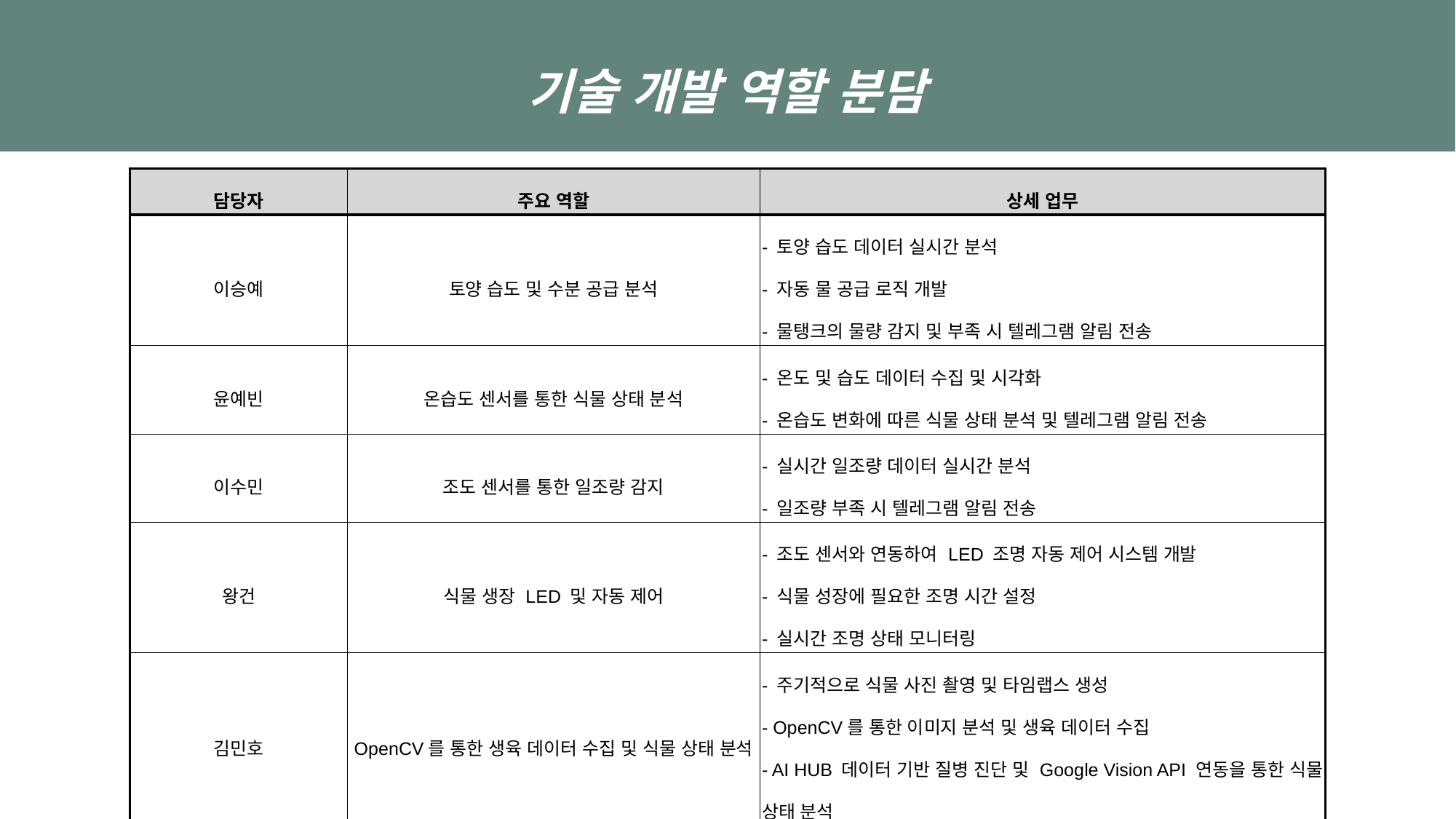

기술 개발 역할 분담
| 담당자 | 주요 역할 | 상세 업무 |
| --- | --- | --- |
| 이승예 | 토양 습도 및 수분 공급 분석 | - 토양 습도 데이터 실시간 분석 - 자동 물 공급 로직 개발 - 물탱크의 물량 감지 및 부족 시 텔레그램 알림 전송 |
| 윤예빈 | 온습도 센서를 통한 식물 상태 분석 | - 온도 및 습도 데이터 수집 및 시각화 - 온습도 변화에 따른 식물 상태 분석 및 텔레그램 알림 전송 |
| 이수민 | 조도 센서를 통한 일조량 감지 | - 실시간 일조량 데이터 실시간 분석 - 일조량 부족 시 텔레그램 알림 전송 |
| 왕건 | 식물 생장 LED 및 자동 제어 | - 조도 센서와 연동하여 LED 조명 자동 제어 시스템 개발 - 식물 성장에 필요한 조명 시간 설정 - 실시간 조명 상태 모니터링 |
| 김민호 | OpenCV를 통한 생육 데이터 수집 및 식물 상태 분석 | - 주기적으로 식물 사진 촬영 및 타임랩스 생성 - OpenCV를 통한 이미지 분석 및 생육 데이터 수집 - AI HUB 데이터 기반 질병 진단 및 Google Vision API 연동을 통한 식물 상태 분석 |
| 구예림 | 텔레그램 알림 | - 텔레그램 API를 통한 실시간 상태 보고 시스템 구축 - 사용자 명령어 인터페이스 개발 |